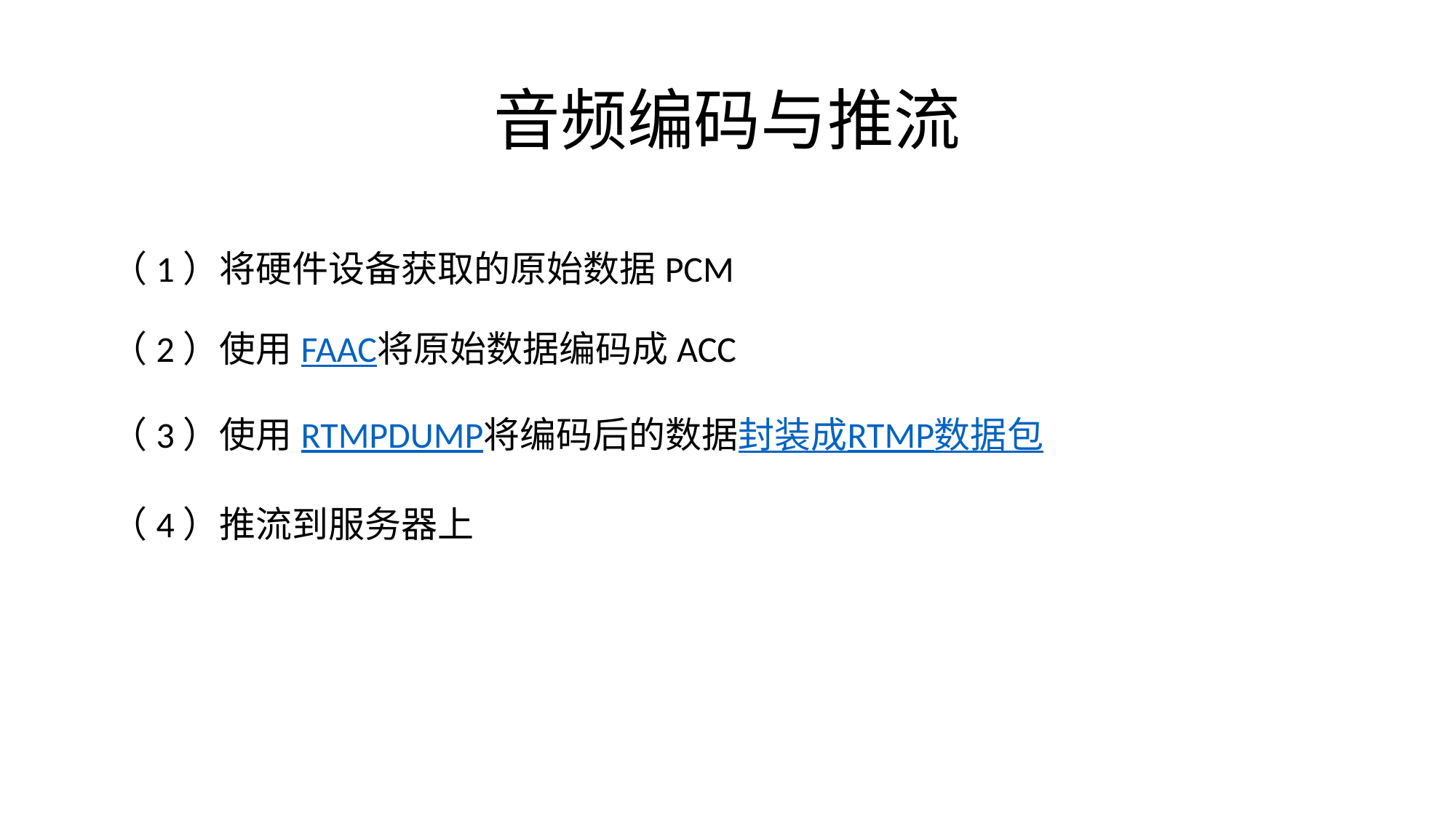

# 音频编码与推流
（1）将硬件设备获取的原始数据PCM
（2）使用FAAC将原始数据编码成ACC
（3）使用RTMPDUMP将编码后的数据封装成RTMP数据包
（4）推流到服务器上